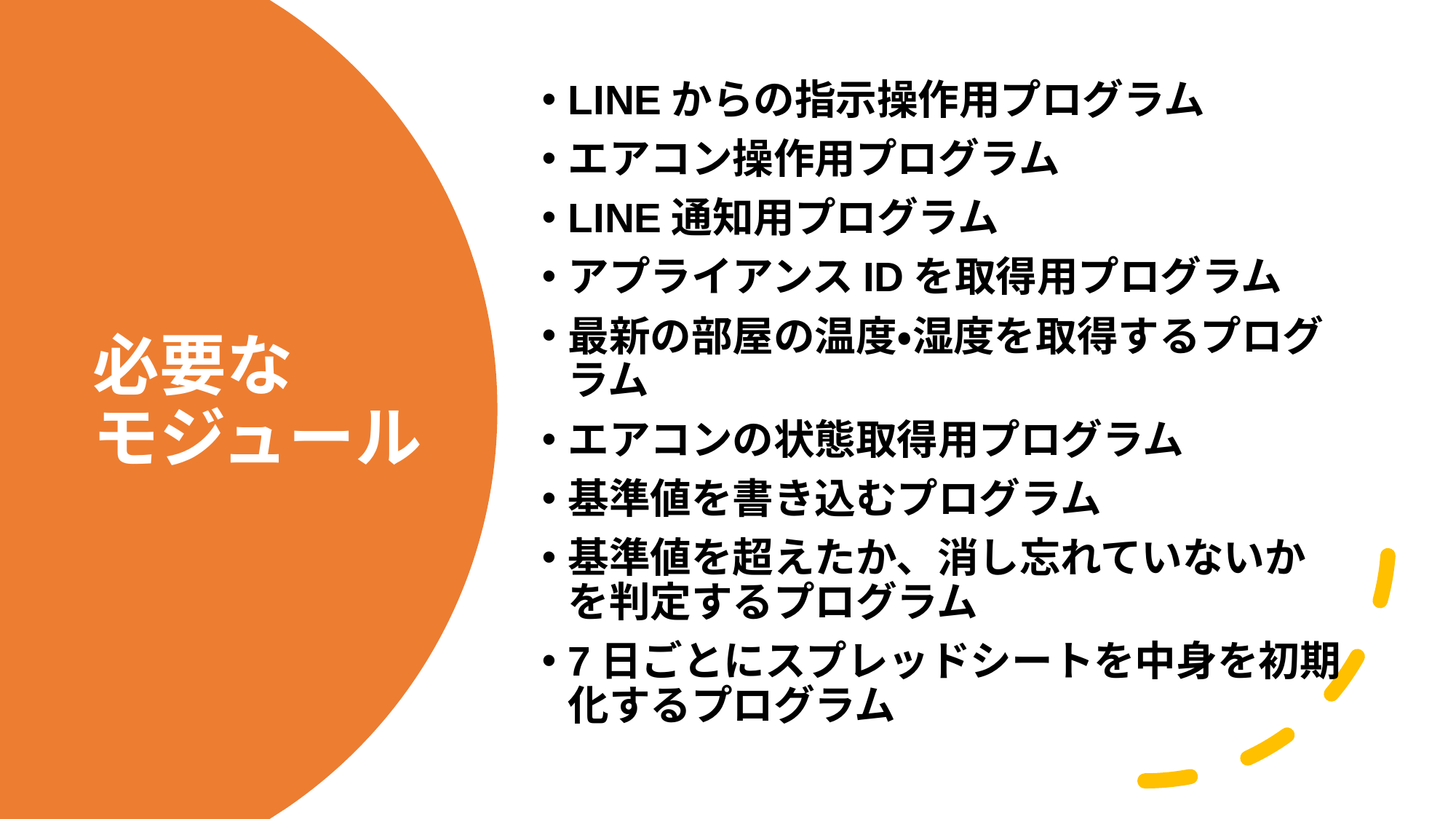

LINEからの指示操作用プログラム
エアコン操作用プログラム
LINE通知用プログラム
アプライアンスIDを取得用プログラム
最新の部屋の温度・湿度を取得するプログラム
エアコンの状態取得用プログラム
基準値を書き込むプログラム
基準値を超えたか、消し忘れていないかを判定するプログラム
7日ごとにスプレッドシートを中身を初期化するプログラム
# 必要な モジュール